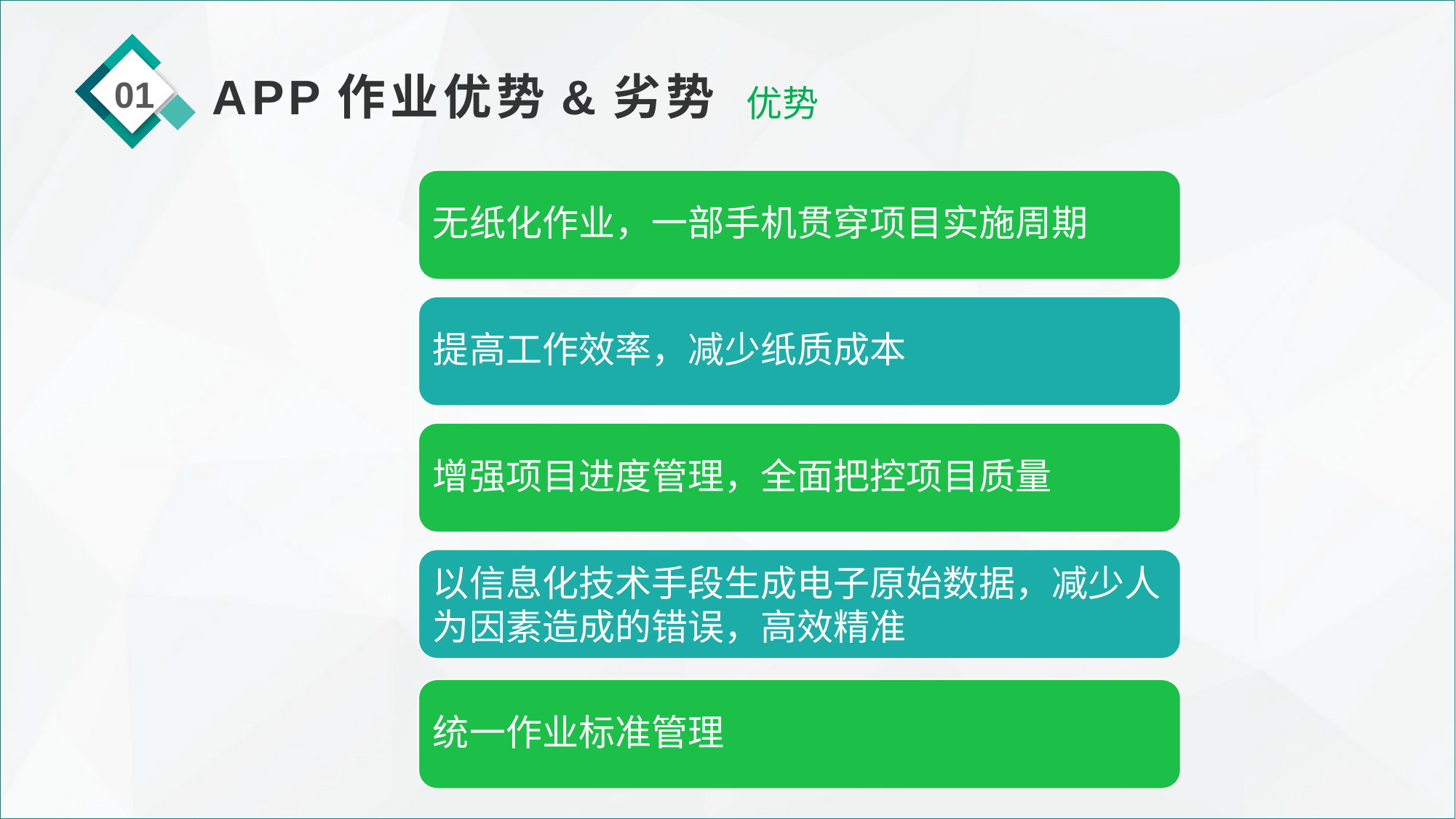

01
APP作业优势&劣势
优势
无纸化作业，一部手机贯穿项目实施周期
提高工作效率，减少纸质成本
增强项目进度管理，全面把控项目质量
以信息化技术手段生成电子原始数据，减少人为因素造成的错误，高效精准
统一作业标准管理